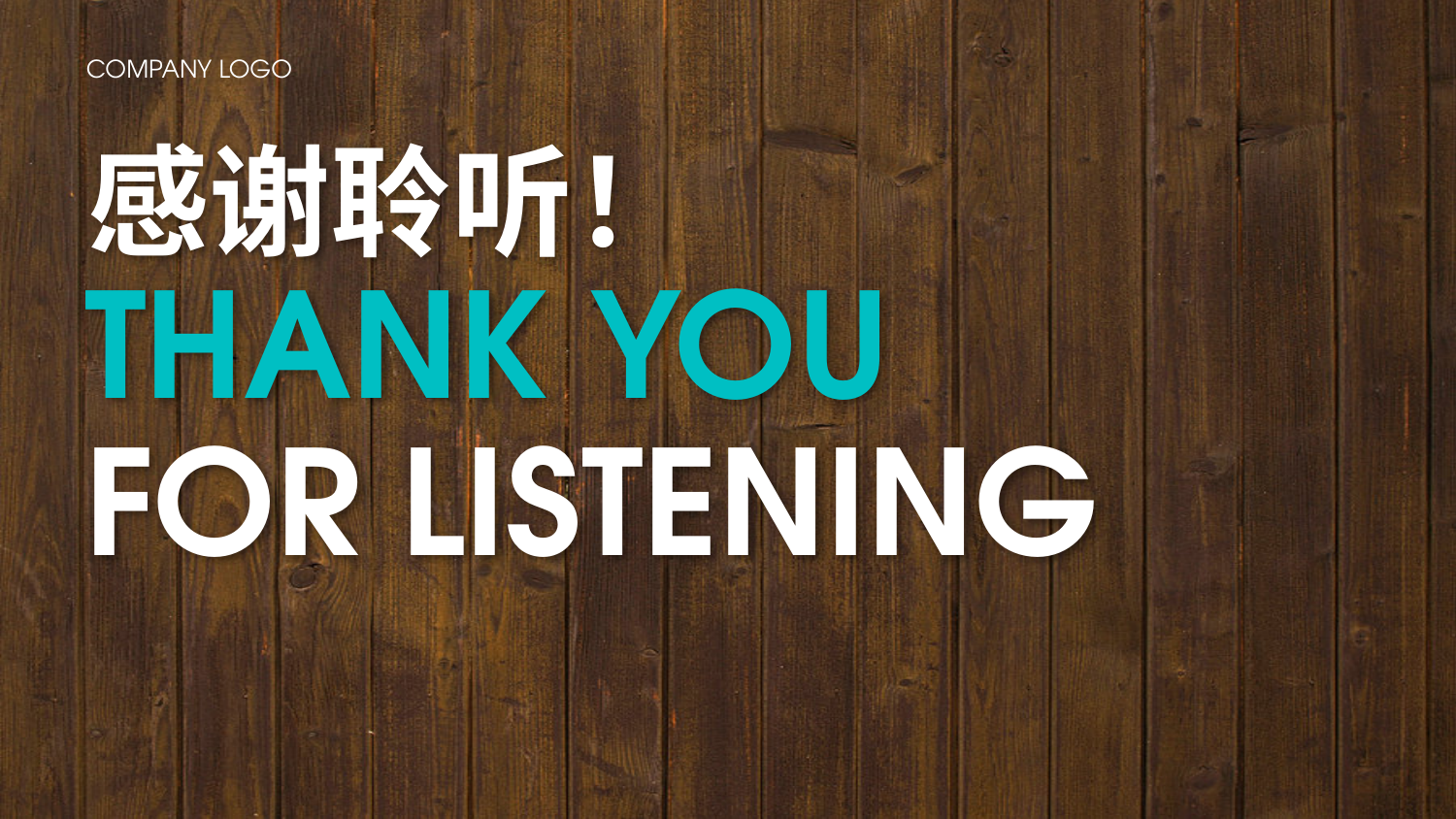

COMPANY LOGO
感谢聆听！
THANK YOU FOR LISTENING